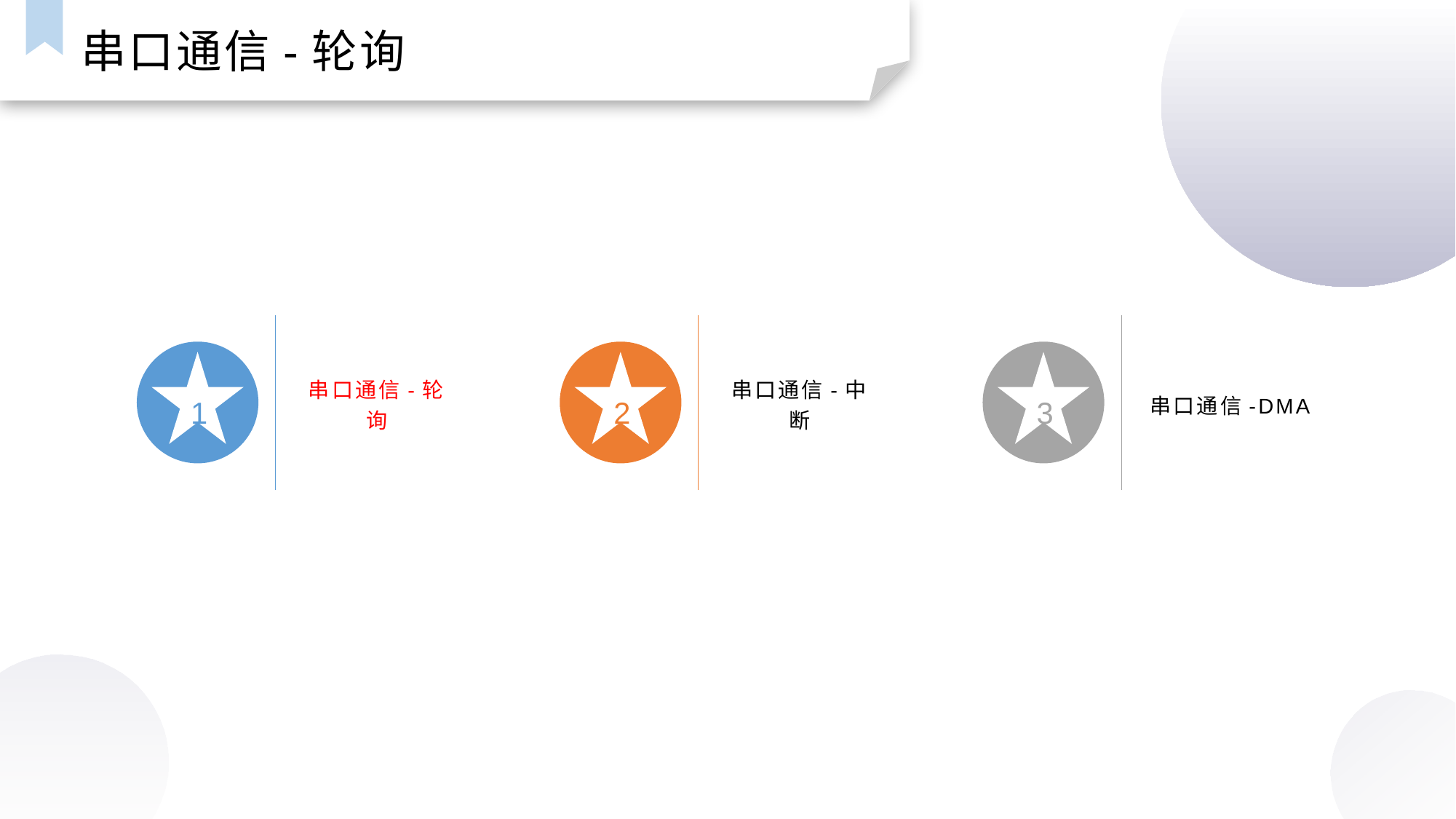

串口通信-轮询

串口通信-轮询
串口通信-中断
串口通信-DMA

1
2
3